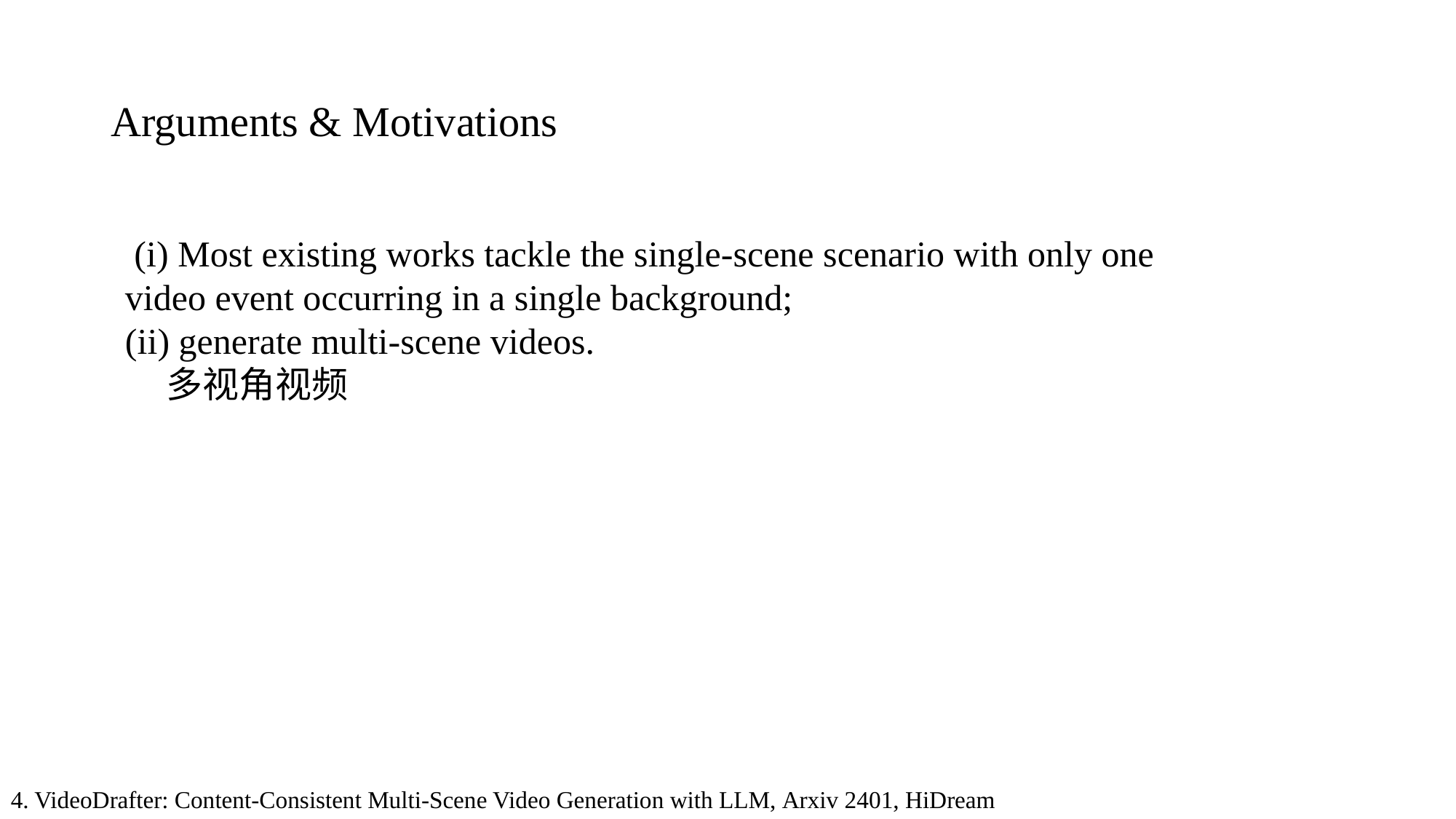

# Arguments & Motivations
 (i) Most existing works tackle the single-scene scenario with only one
video event occurring in a single background;
(ii) generate multi-scene videos.
    多视角视频
4. VideoDrafter: Content-Consistent Multi-Scene Video Generation with LLM, Arxiv 2401, HiDream